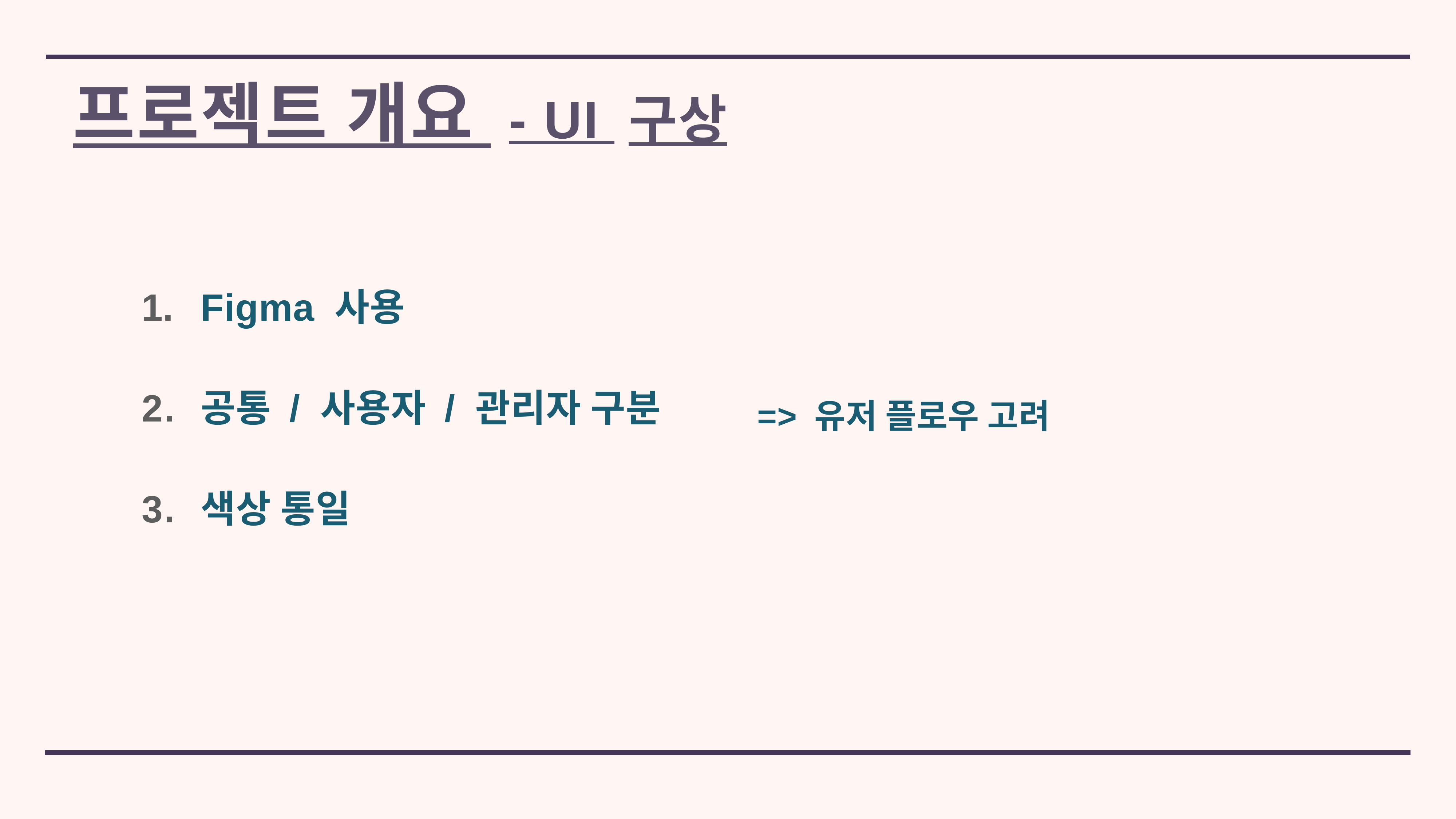

# 프로젝트 개요 - UI 구상
Figma 사용
공통 / 사용자 / 관리자 구분
색상 통일
 => 유저 플로우 고려